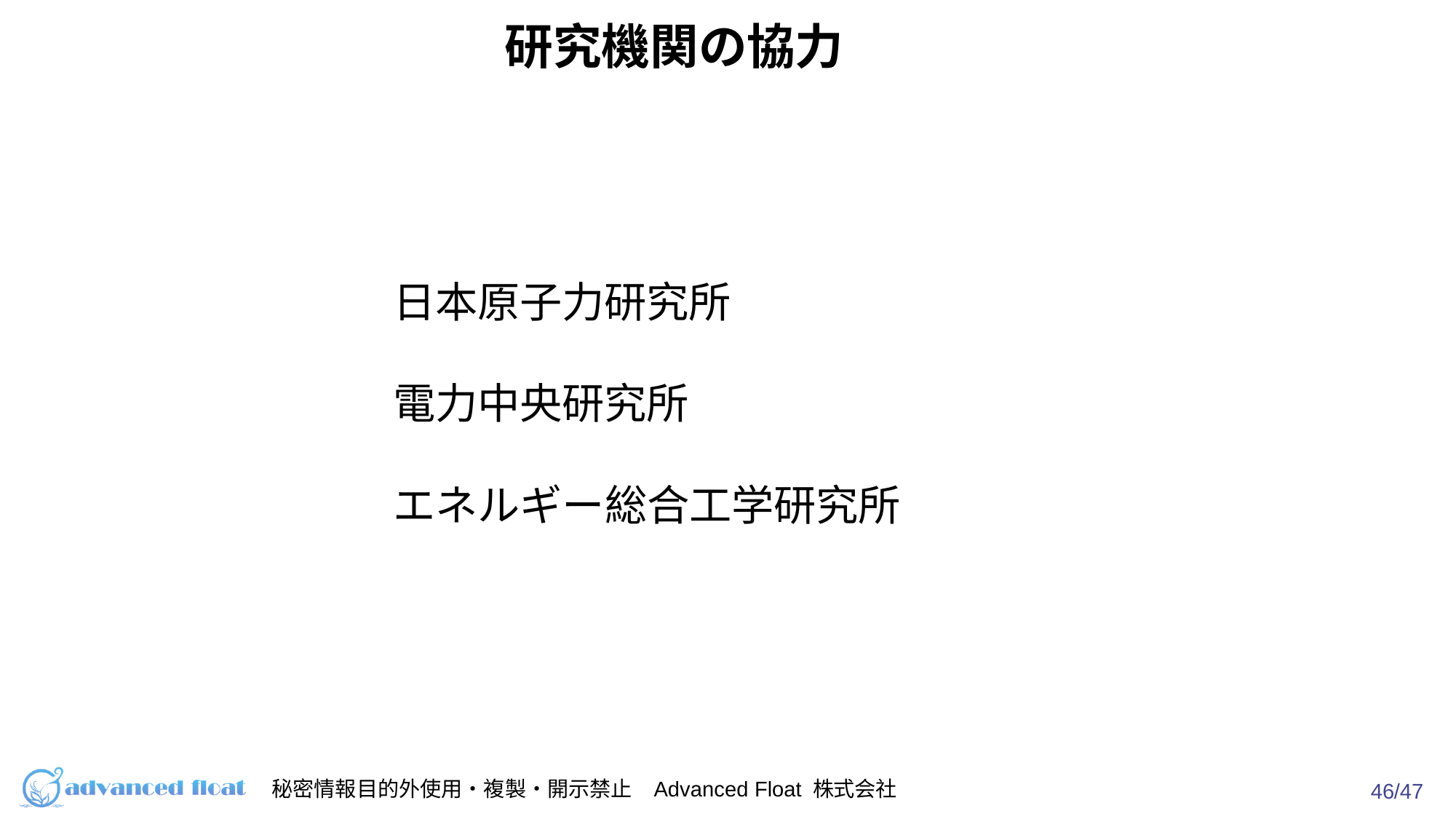

# 研究機関の協⼒
⽇本原⼦⼒研究所
電⼒中央研究所
エネルギー総合⼯学研究所
秘密情報⽬的外使⽤・複製・開⽰禁⽌
Advanced Float 株式会社
46/47